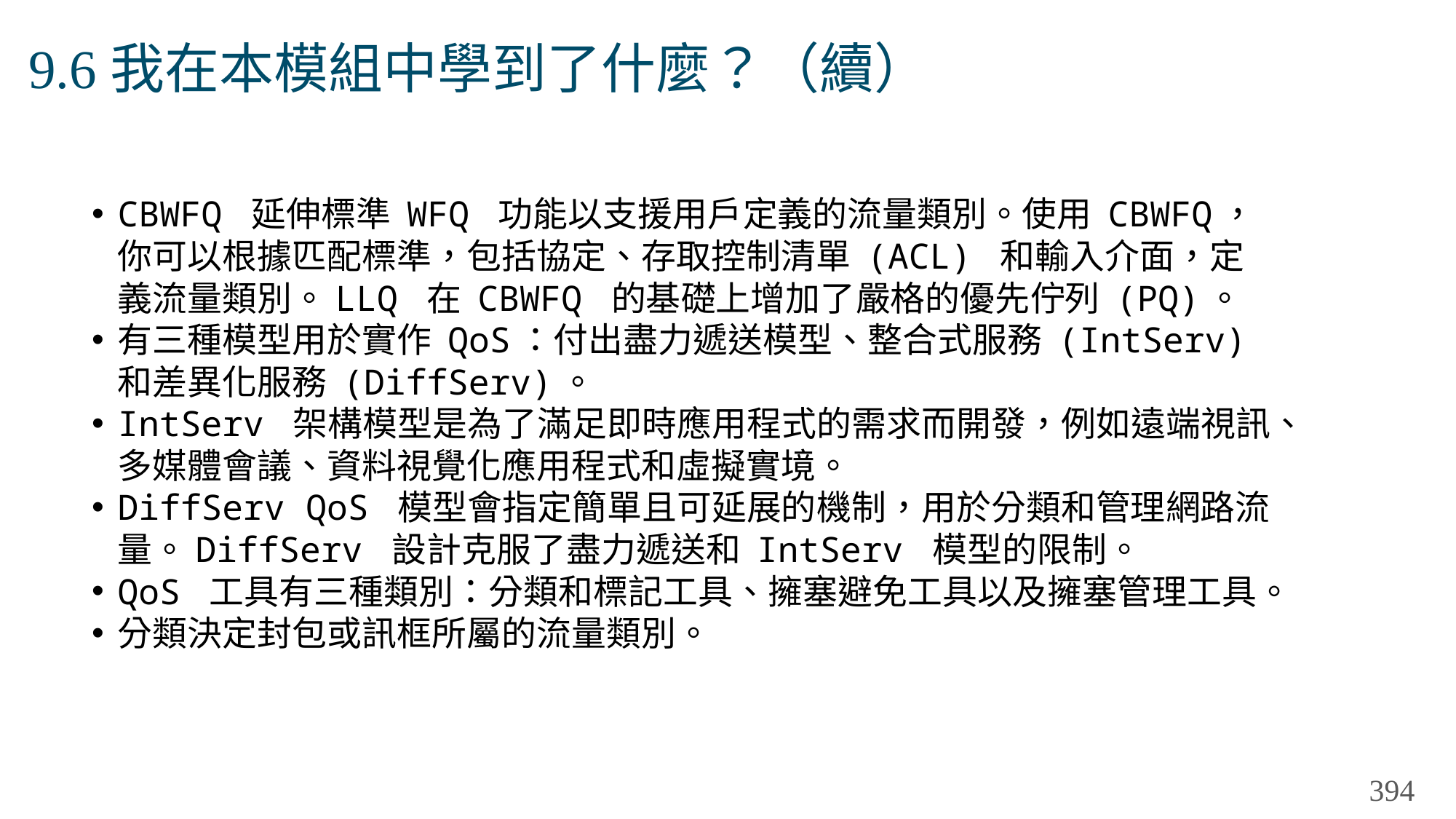

# 9.6我在本模組中學到了什麼？（續）
CBWFQ 延伸標準 WFQ 功能以支援用戶定義的流量類別。使用 CBWFQ，你可以根據匹配標準，包括協定、存取控制清單 (ACL) 和輸入介面，定義流量類別。LLQ 在 CBWFQ 的基礎上增加了嚴格的優先佇列 (PQ)。
有三種模型用於實作 QoS：付出盡力遞送模型、整合式服務 (IntServ) 和差異化服務 (DiffServ)。
IntServ 架構模型是為了滿足即時應用程式的需求而開發，例如遠端視訊、多媒體會議、資料視覺化應用程式和虛擬實境。
DiffServ QoS 模型會指定簡單且可延展的機制，用於分類和管理網路流量。DiffServ 設計克服了盡力遞送和 IntServ 模型的限制。
QoS 工具有三種類別：分類和標記工具、擁塞避免工具以及擁塞管理工具。
分類決定封包或訊框所屬的流量類別。
394